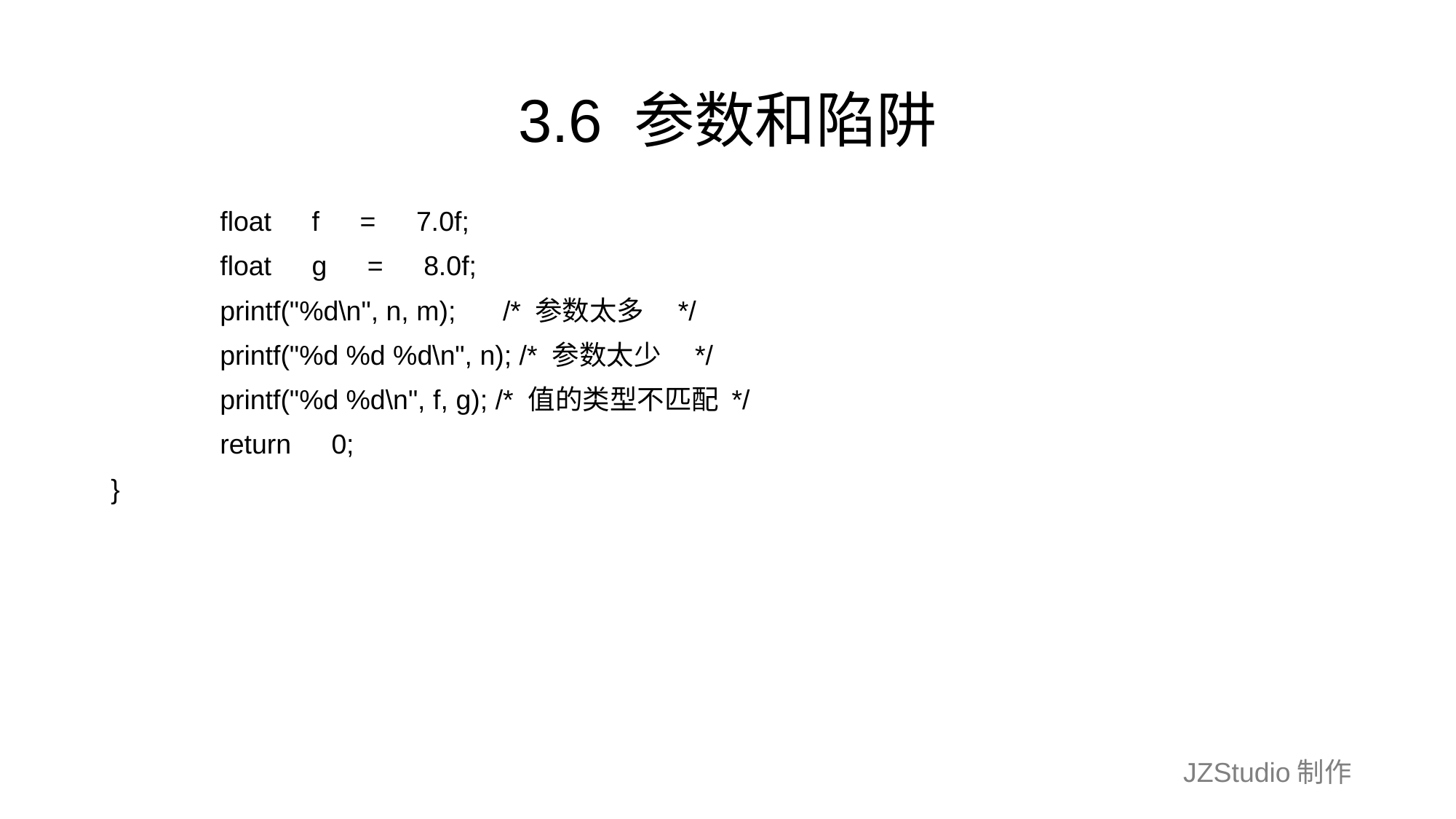

# 3.6 参数和陷阱
	float　f　=　7.0f;
	float　g　=　8.0f;
	printf("%d\n", n, m);　 /* 参数太多　*/
	printf("%d %d %d\n", n); /* 参数太少　*/
	printf("%d %d\n", f, g); /* 值的类型不匹配 */
	return　0;
}